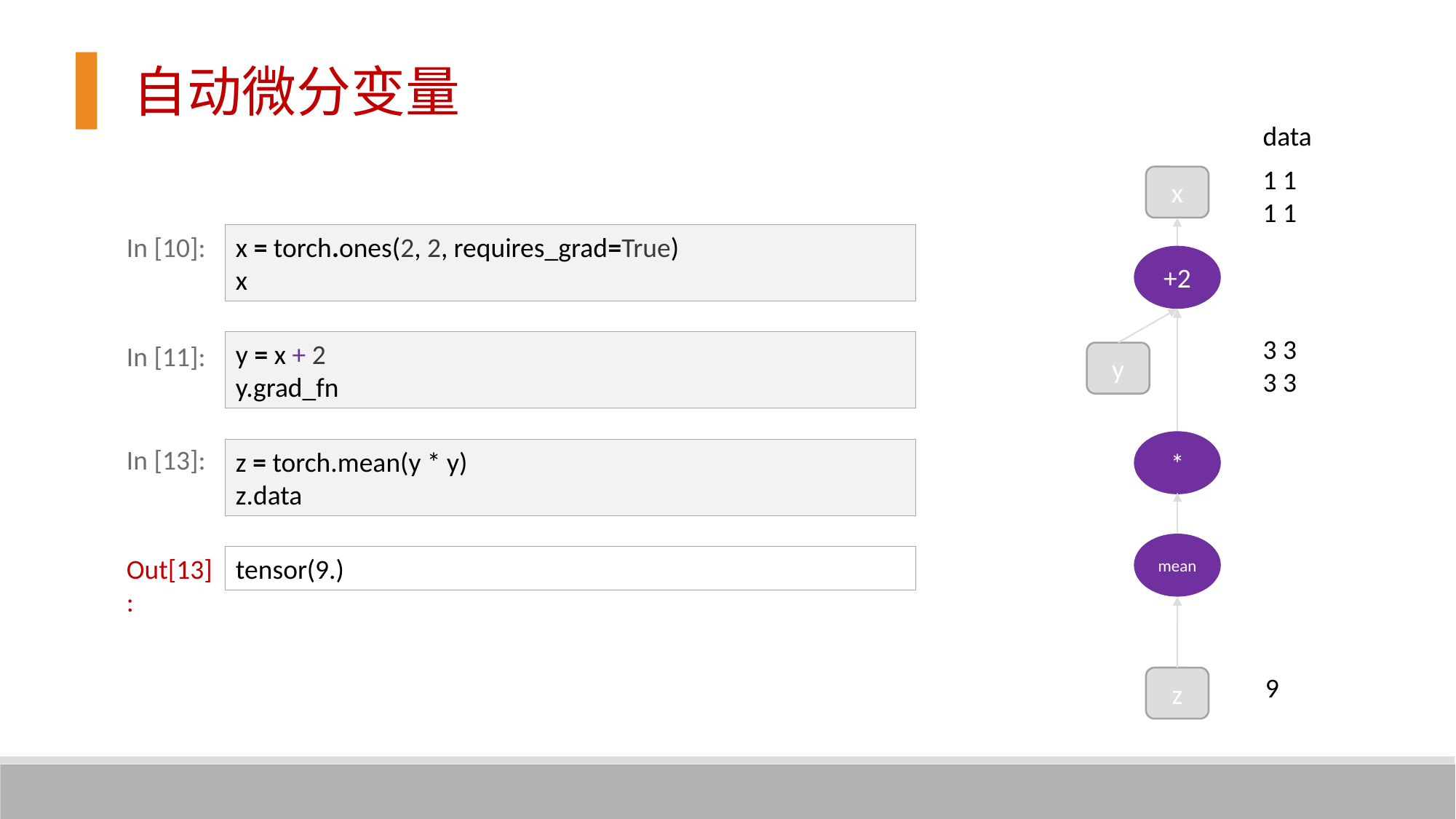

自动微分变量
data
1 1
1 1
x
In [10]:
x = torch.ones(2, 2, requires_grad=True)
x
+2
3 3
3 3
y = x + 2
y.grad_fn
In [11]:
y
*
In [13]:
z = torch.mean(y * y)
z.data
mean
Out[13]:
tensor(9.)
9
z